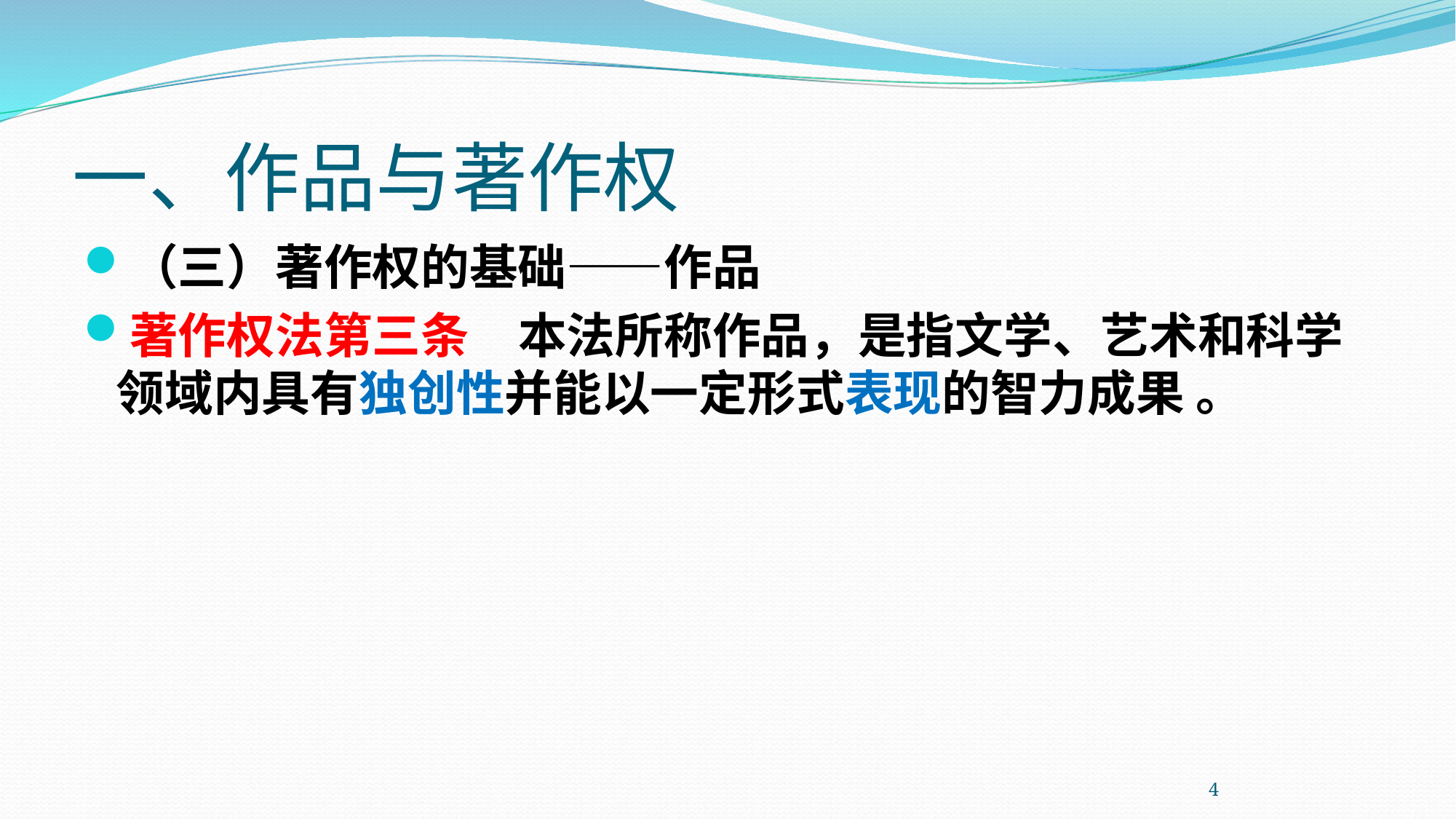

一、作品与著作权
（三）著作权的基础——作品
著作权法第三条　本法所称作品，是指文学、艺术和科学领域内具有独创性并能以一定形式表现的智力成果 。
4